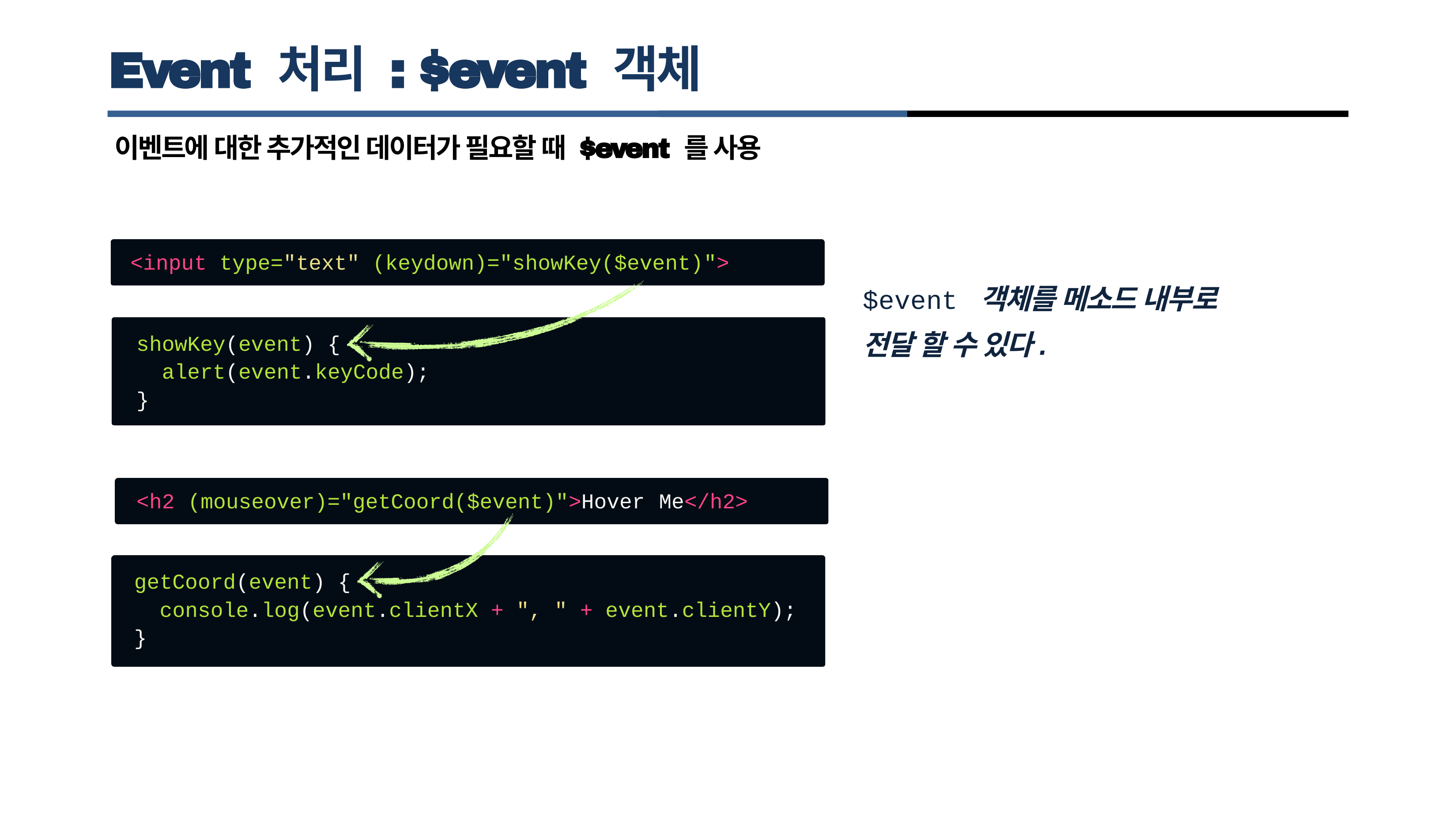

# Event 처리 : $event 객체
이벤트에 대한 추가적인 데이터가 필요할 때 $event 를 사용

<input
type="text"
(keydown)="showKey($event)">
$event 객체를 메소드 내부로 전달 할 수 있다.
showKey(event) {
alert(event.keyCode);
}

<h2 (mouseover)="getCoord($event)">Hover
Me</h2>
getCoord(event) {
console.log(event.clientX
+ ", " + event.clientY);
}